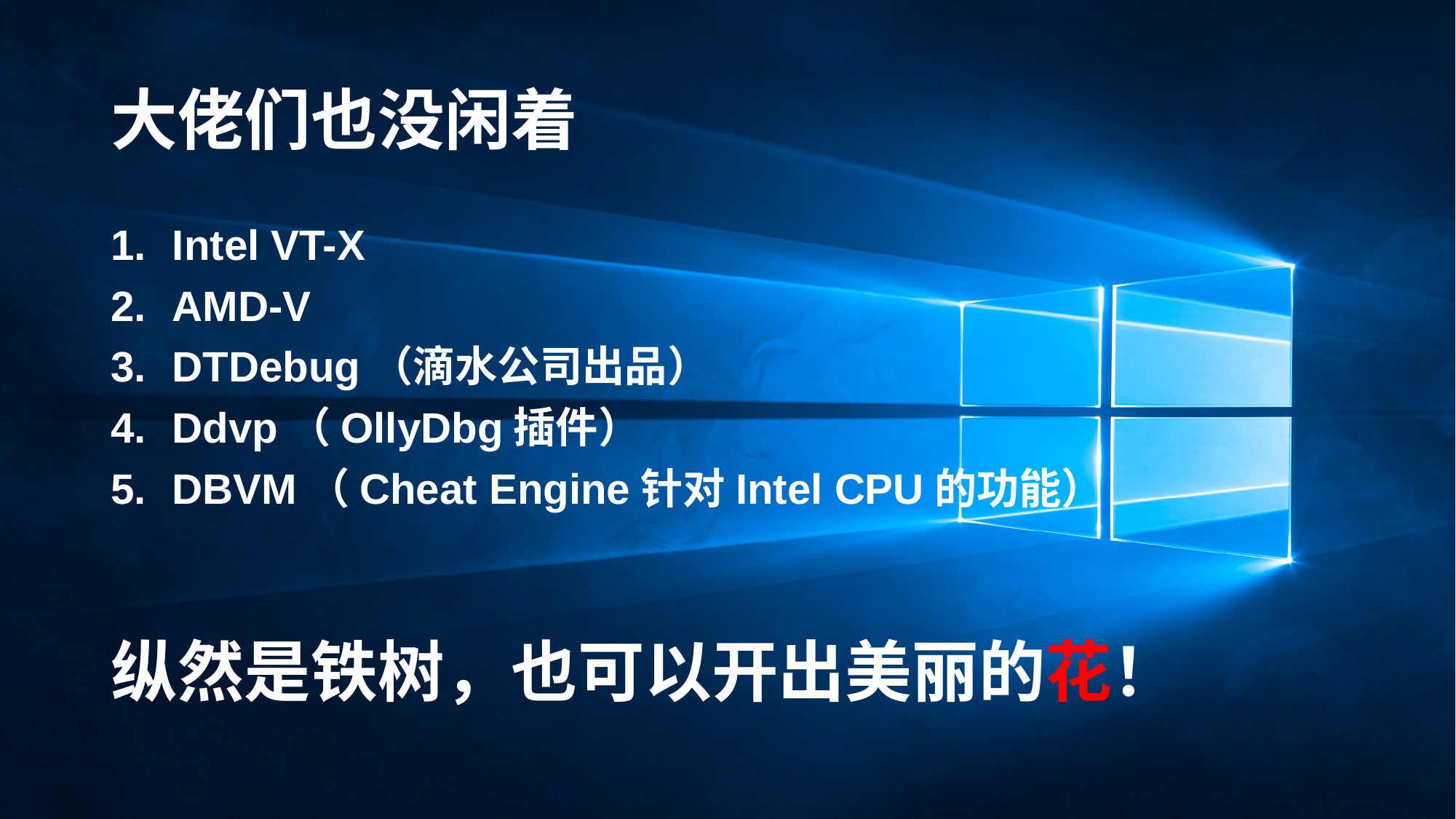

# 大佬们也没闲着
Intel VT-X
AMD-V
DTDebug（滴水公司出品）
Ddvp（OllyDbg插件）
DBVM（Cheat Engine针对Intel CPU的功能）
纵然是铁树，也可以开出美丽的花！